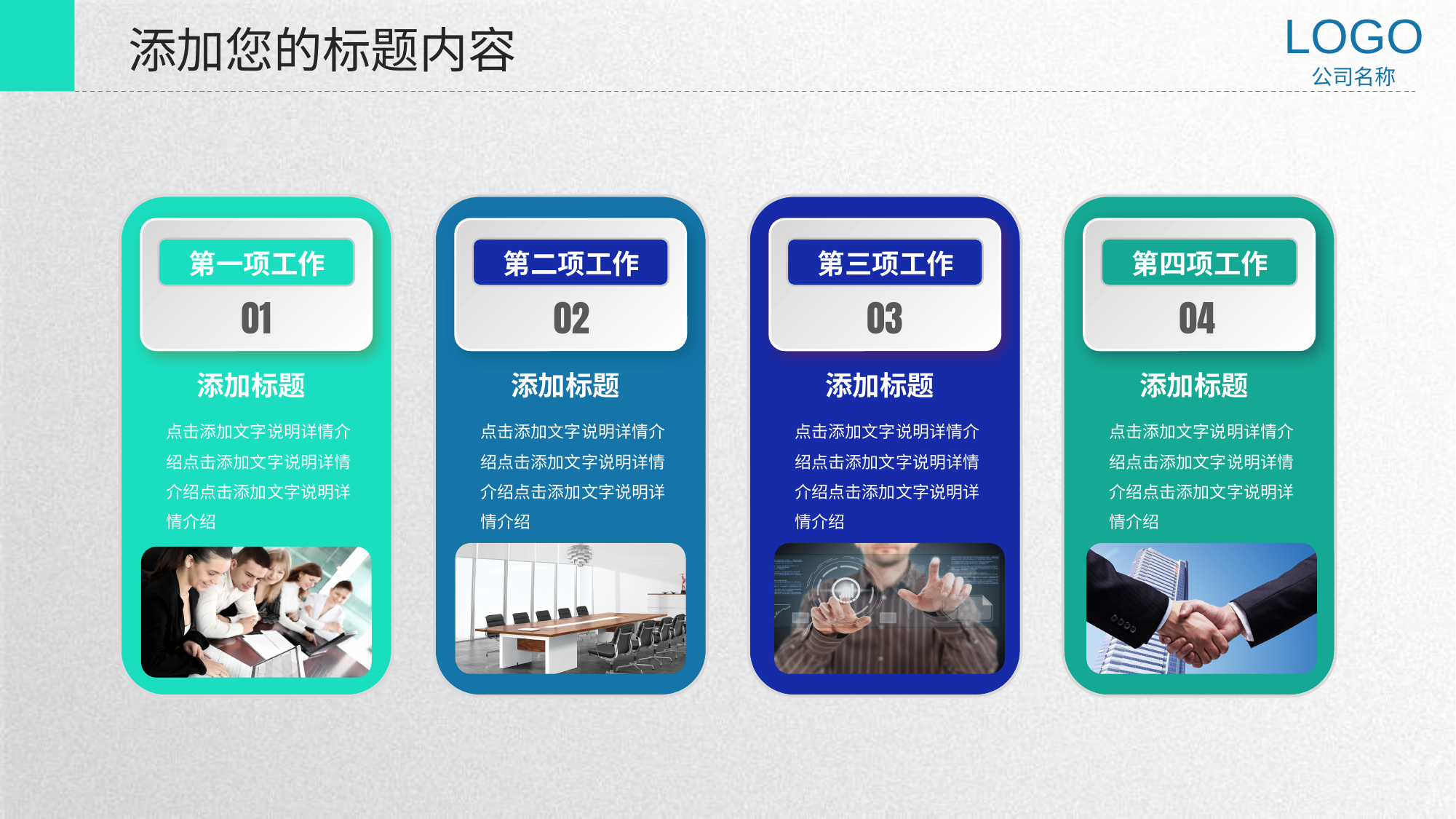

LOGO
公司名称
添加您的标题内容

第一项工作
01

第二项工作
02

第三项工作
03

第四项工作
04
添加标题
添加标题
添加标题
添加标题
点击添加文字说明详情介绍点击添加文字说明详情介绍点击添加文字说明详情介绍
点击添加文字说明详情介绍点击添加文字说明详情介绍点击添加文字说明详情介绍
点击添加文字说明详情介绍点击添加文字说明详情介绍点击添加文字说明详情介绍
点击添加文字说明详情介绍点击添加文字说明详情介绍点击添加文字说明详情介绍